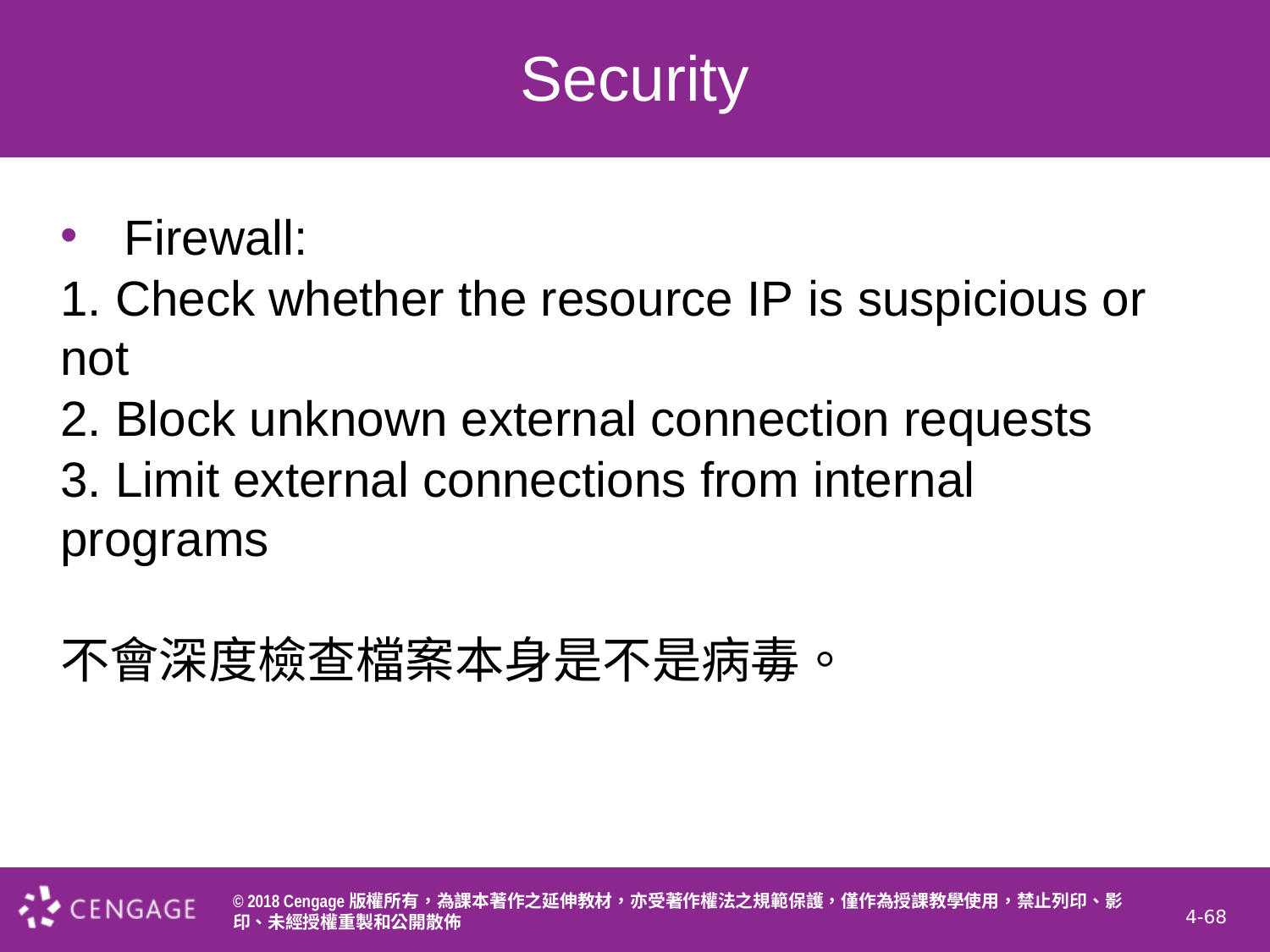

# Security
Firewall:
1. Check whether the resource IP is suspicious or not
2. Block unknown external connection requests
3. Limit external connections from internal programs

不會深度檢查檔案本身是不是病毒。